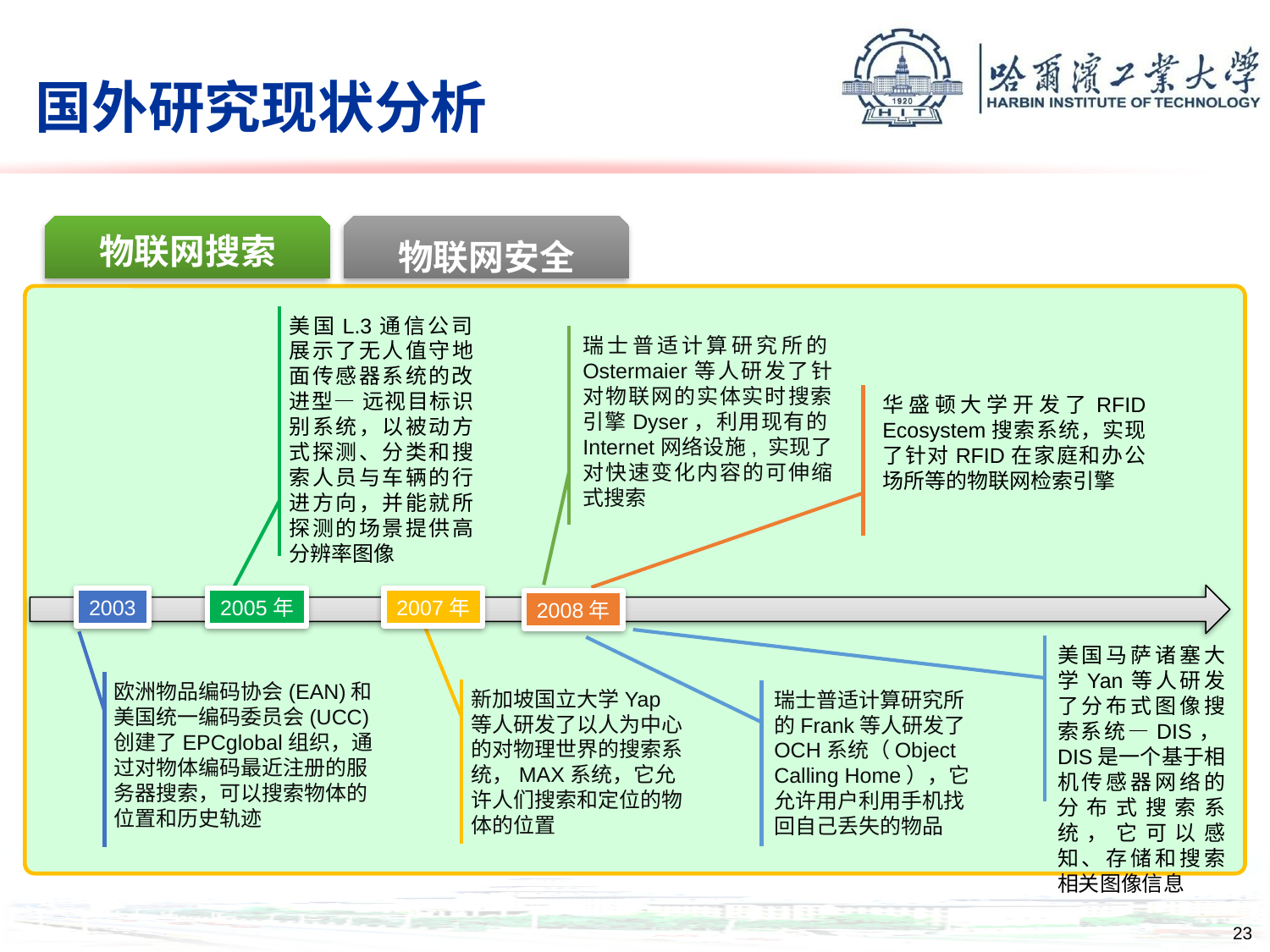

# 国外研究现状分析
物联网搜索
物联网安全

美国L.3通信公司展示了无人值守地面传感器系统的改进型— 远视目标识别系统，以被动方式探测、分类和搜索人员与车辆的行进方向，并能就所探测的场景提供高分辨率图像
2005年
瑞士普适计算研究所的Ostermaier等人研发了针对物联网的实体实时搜索引擎Dyser，利用现有的Internet网络设施, 实现了对快速变化内容的可伸缩式搜索
华盛顿大学开发了RFID Ecosystem搜索系统，实现了针对RFID在家庭和办公场所等的物联网检索引擎

2003
欧洲物品编码协会(EAN)和美国统一编码委员会(UCC)创建了EPCglobal组织，通过对物体编码最近注册的服务器搜索，可以搜索物体的位置和历史轨迹
2007年
新加坡国立大学Yap等人研发了以人为中心的对物理世界的搜索系统，MAX系统，它允许人们搜索和定位的物体的位置

2008年
美国马萨诸塞大学Yan等人研发了分布式图像搜索系统—DIS，DIS是一个基于相机传感器网络的分布式搜索系统，它可以感知、存储和搜索相关图像信息
瑞士普适计算研究所的Frank等人研发了OCH系统（Object Calling Home），它允许用户利用手机找回自己丢失的物品